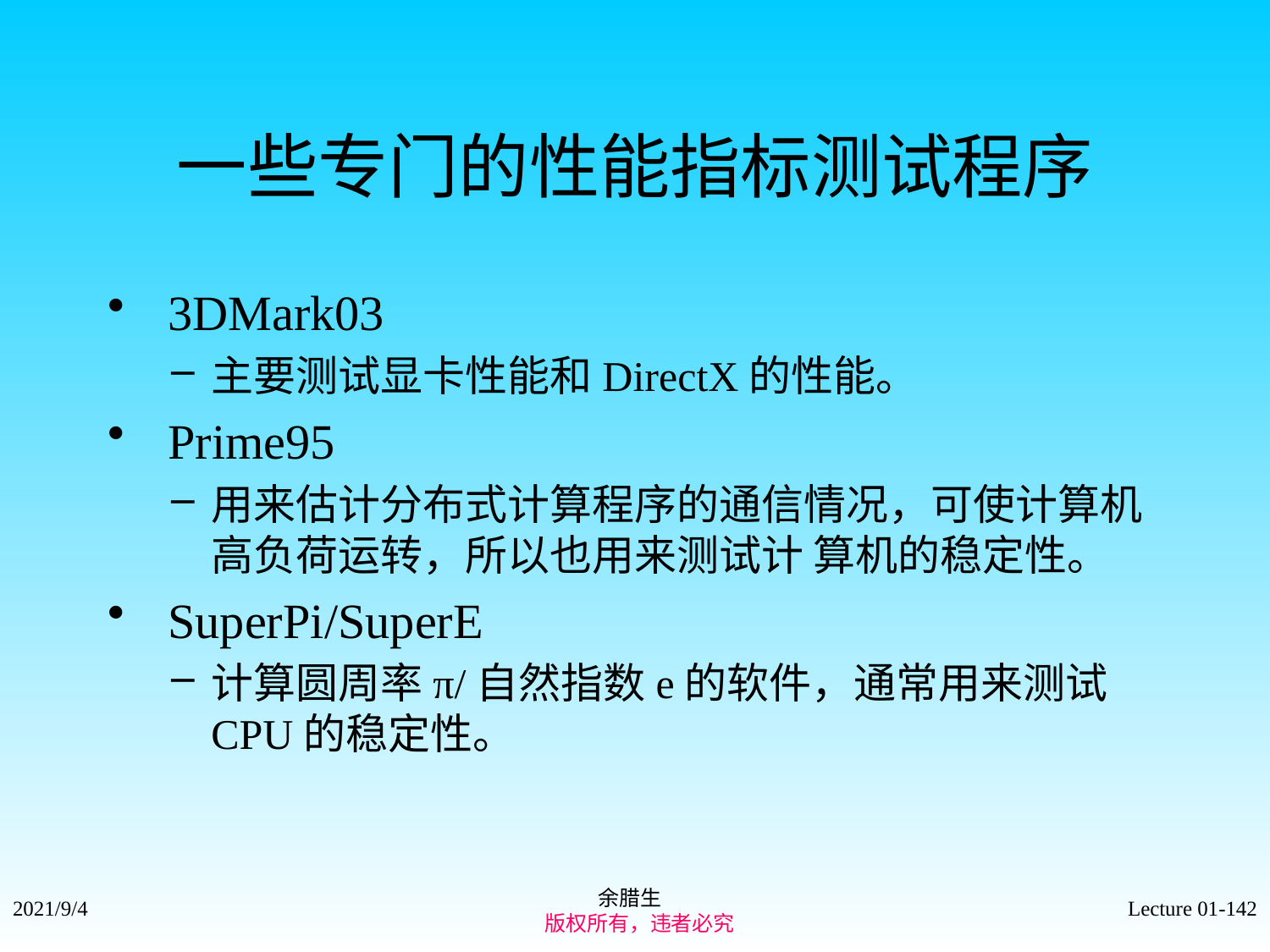

# 一些专门的性能指标测试程序
 3DMark03
主要测试显卡性能和DirectX的性能。
 Prime95
用来估计分布式计算程序的通信情况，可使计算机高负荷运转，所以也用来测试计 算机的稳定性。
 SuperPi/SuperE
计算圆周率π/自然指数e的软件，通常用来测试CPU的稳定性。

余腊生
 版权所有，违者必究
2021/9/4
Lecture 01-142